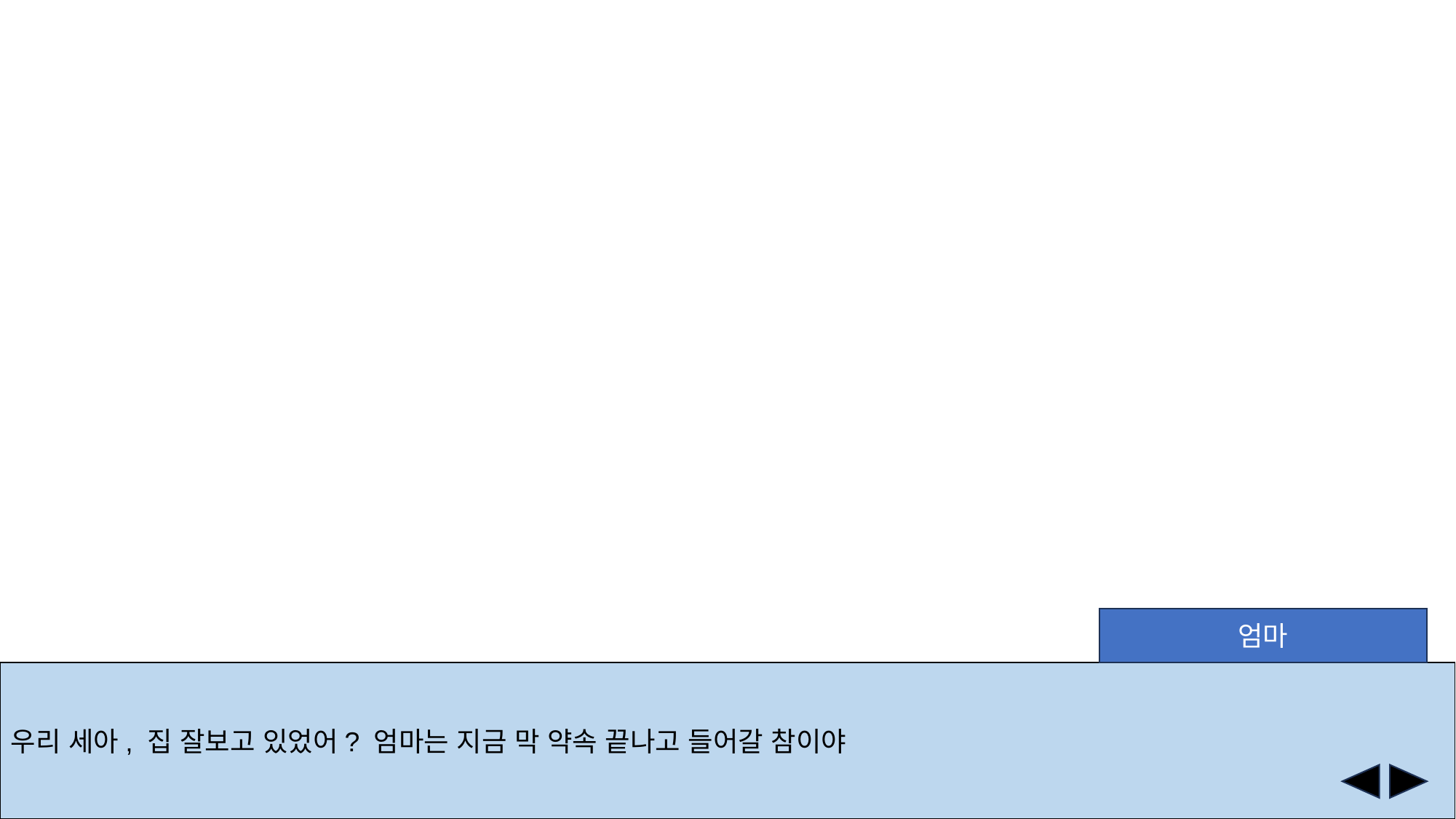

엄마
우리 세아, 집 잘보고 있었어? 엄마는 지금 막 약속 끝나고 들어갈 참이야